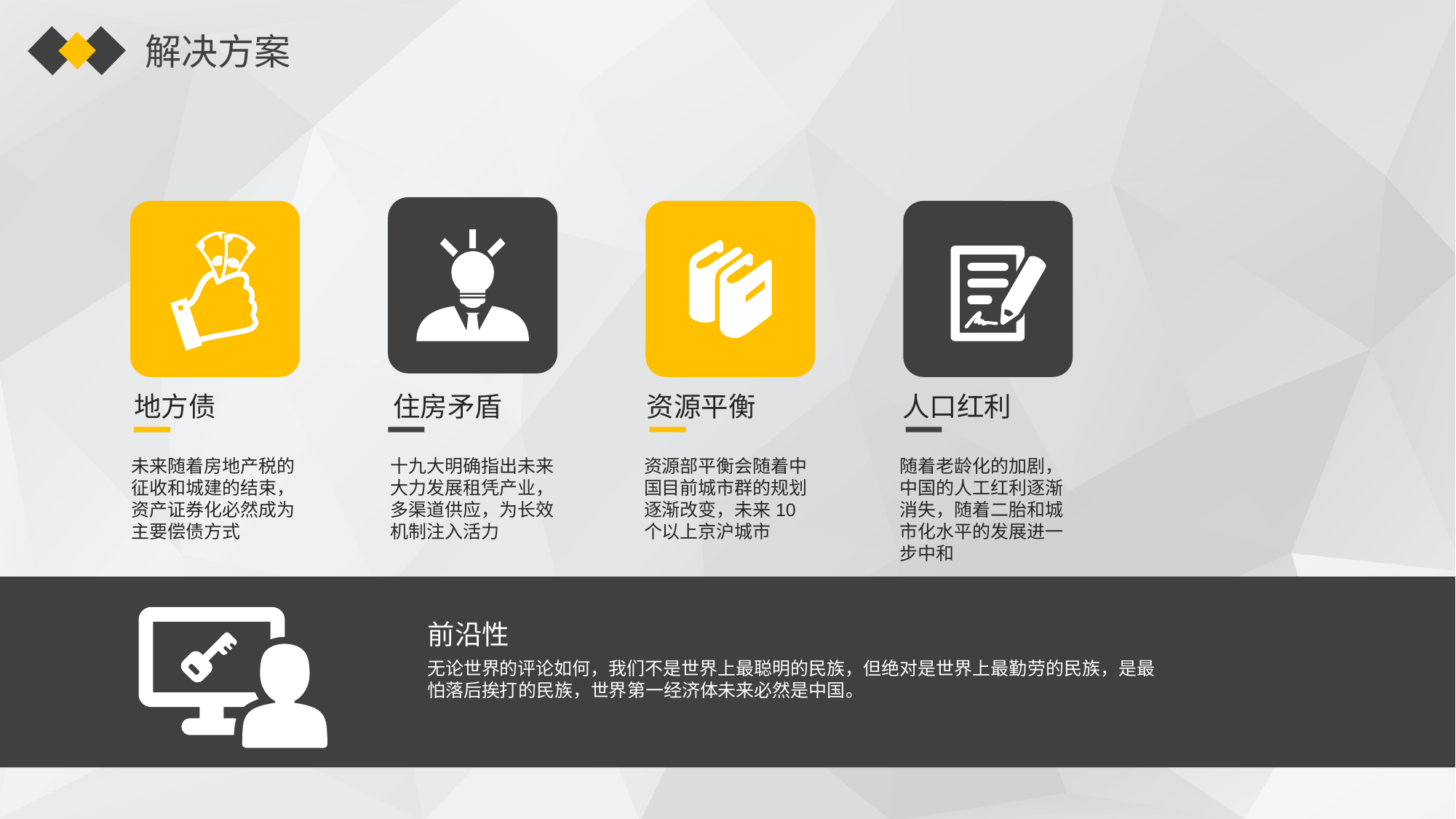

解决方案

地方债
住房矛盾
资源平衡
人口红利

未来随着房地产税的征收和城建的结束，资产证券化必然成为主要偿债方式
十九大明确指出未来大力发展租凭产业，多渠道供应，为长效机制注入活力
资源部平衡会随着中国目前城市群的规划逐渐改变，未来10个以上京沪城市
随着老龄化的加剧，中国的人工红利逐渐消失，随着二胎和城市化水平的发展进一步中和

前沿性

无论世界的评论如何，我们不是世界上最聪明的民族，但绝对是世界上最勤劳的民族，是最怕落后挨打的民族，世界第一经济体未来必然是中国。